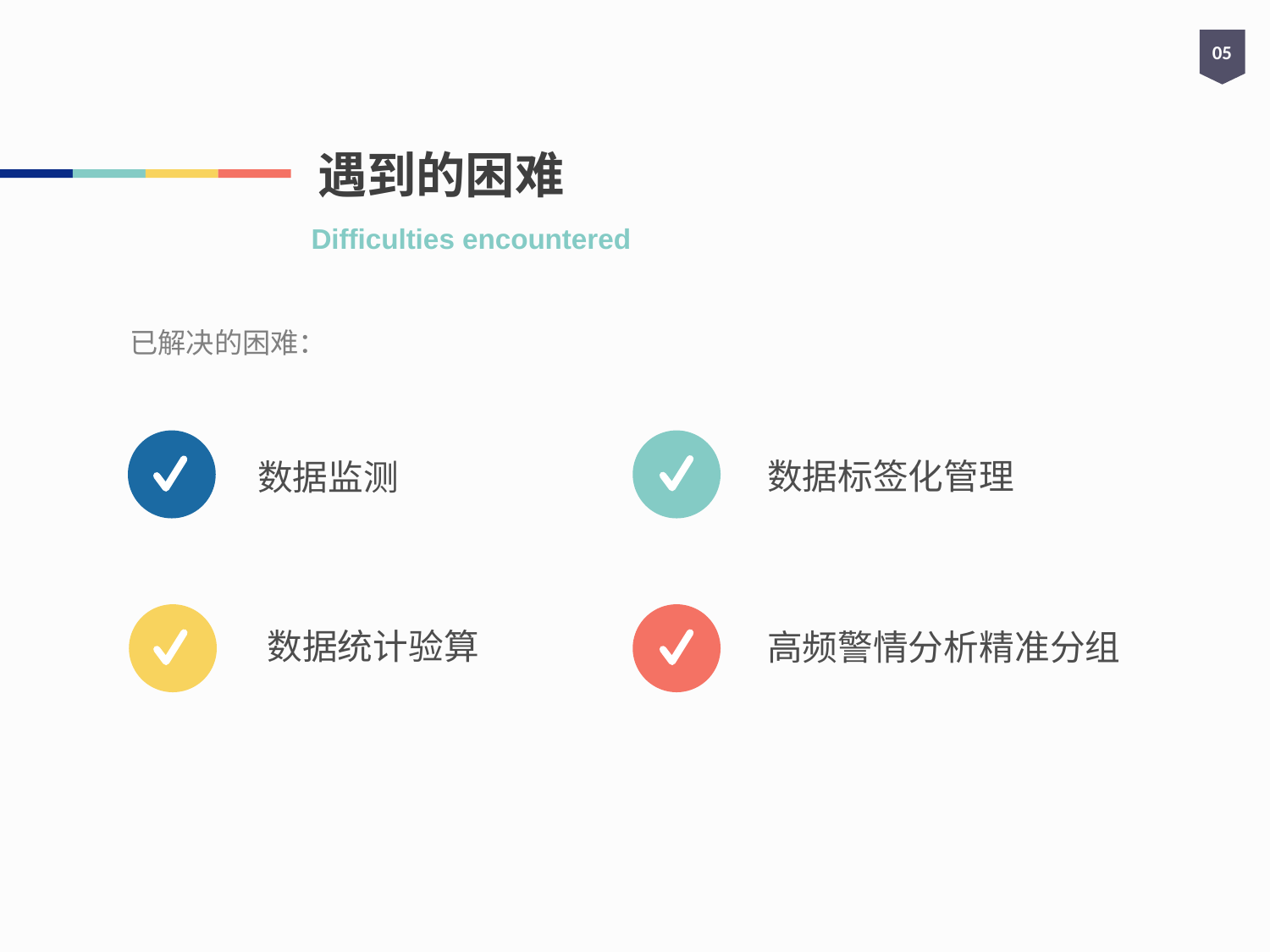

05
# 遇到的困难

Difficulties encountered
已解决的困难：
数据标签化管理
数据监测

数据统计验算
高频警情分析精准分组